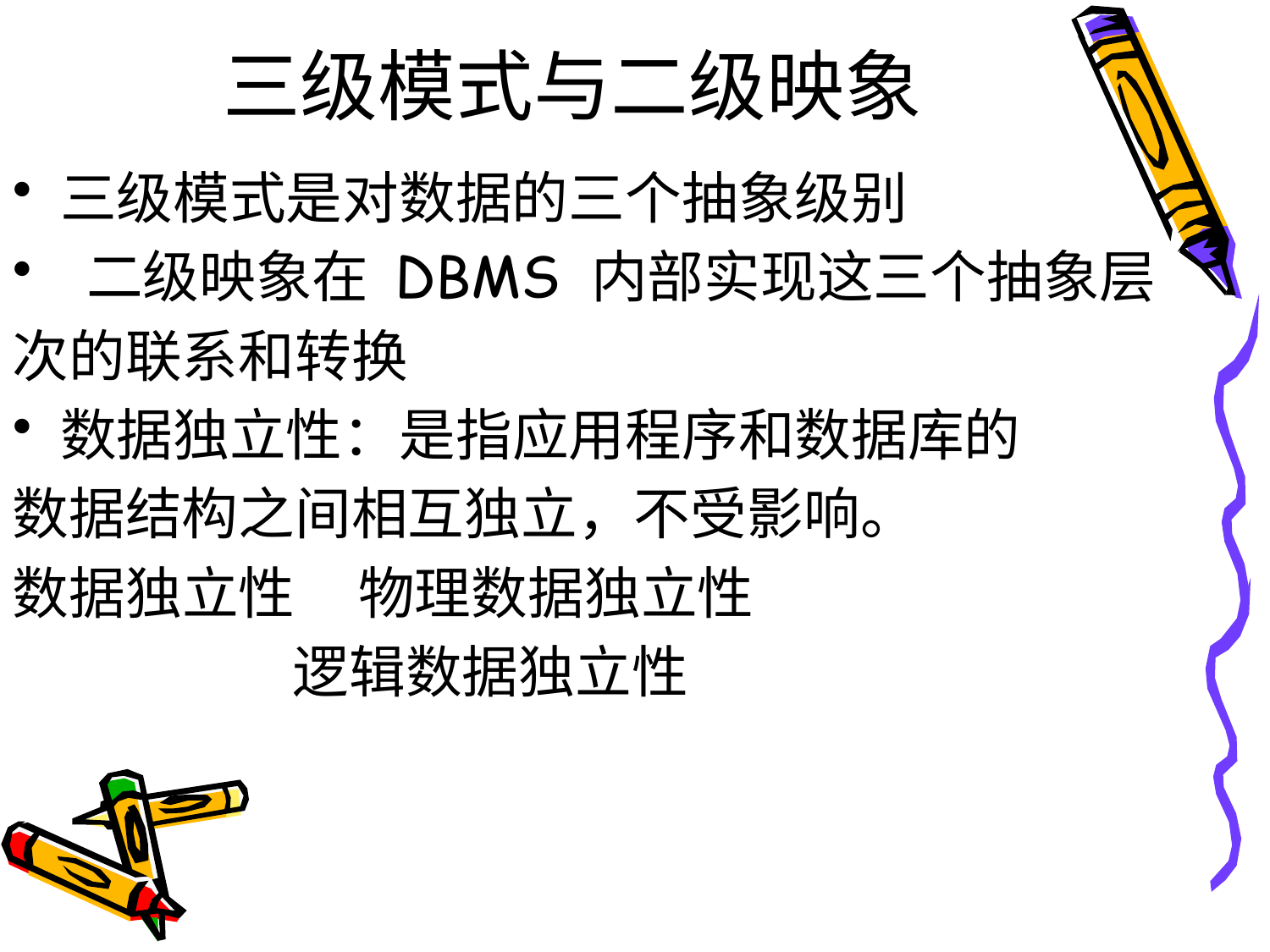

# 三级模式与二级映象
三级模式是对数据的三个抽象级别
 二级映象在 DBMS 内部实现这三个抽象层
次的联系和转换
数据独立性：是指应用程序和数据库的
数据结构之间相互独立，不受影响。
数据独立性     物理数据独立性
                     逻辑数据独立性